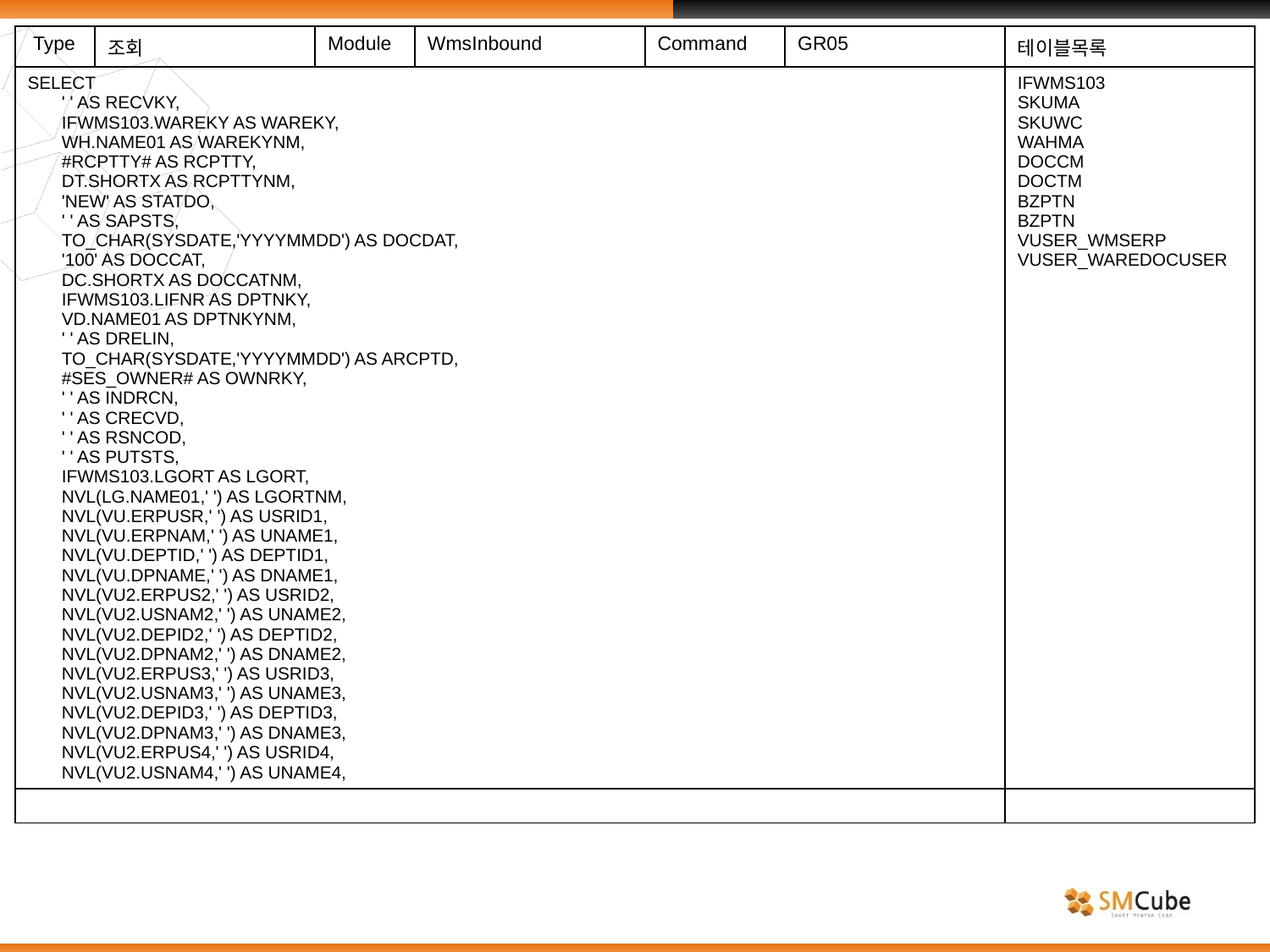

| Type | 조회 | Module | WmsInbound | Command | GR05 | 테이블목록 |
| --- | --- | --- | --- | --- | --- | --- |
| SELECT ' ' AS RECVKY, IFWMS103.WAREKY AS WAREKY, WH.NAME01 AS WAREKYNM, #RCPTTY# AS RCPTTY, DT.SHORTX AS RCPTTYNM, 'NEW' AS STATDO, ' ' AS SAPSTS, TO\_CHAR(SYSDATE,'YYYYMMDD') AS DOCDAT, '100' AS DOCCAT, DC.SHORTX AS DOCCATNM, IFWMS103.LIFNR AS DPTNKY, VD.NAME01 AS DPTNKYNM, ' ' AS DRELIN, TO\_CHAR(SYSDATE,'YYYYMMDD') AS ARCPTD, #SES\_OWNER# AS OWNRKY, ' ' AS INDRCN, ' ' AS CRECVD, ' ' AS RSNCOD, ' ' AS PUTSTS, IFWMS103.LGORT AS LGORT, NVL(LG.NAME01,' ') AS LGORTNM, NVL(VU.ERPUSR,' ') AS USRID1, NVL(VU.ERPNAM,' ') AS UNAME1, NVL(VU.DEPTID,' ') AS DEPTID1, NVL(VU.DPNAME,' ') AS DNAME1, NVL(VU2.ERPUS2,' ') AS USRID2, NVL(VU2.USNAM2,' ') AS UNAME2, NVL(VU2.DEPID2,' ') AS DEPTID2, NVL(VU2.DPNAM2,' ') AS DNAME2, NVL(VU2.ERPUS3,' ') AS USRID3, NVL(VU2.USNAM3,' ') AS UNAME3, NVL(VU2.DEPID3,' ') AS DEPTID3, NVL(VU2.DPNAM3,' ') AS DNAME3, NVL(VU2.ERPUS4,' ') AS USRID4, NVL(VU2.USNAM4,' ') AS UNAME4, |  |  |  |  |  | IFWMS103 SKUMA SKUWC WAHMA DOCCM DOCTM BZPTN BZPTN VUSER\_WMSERP VUSER\_WAREDOCUSER |
|  |  |  |  |  |  |  |